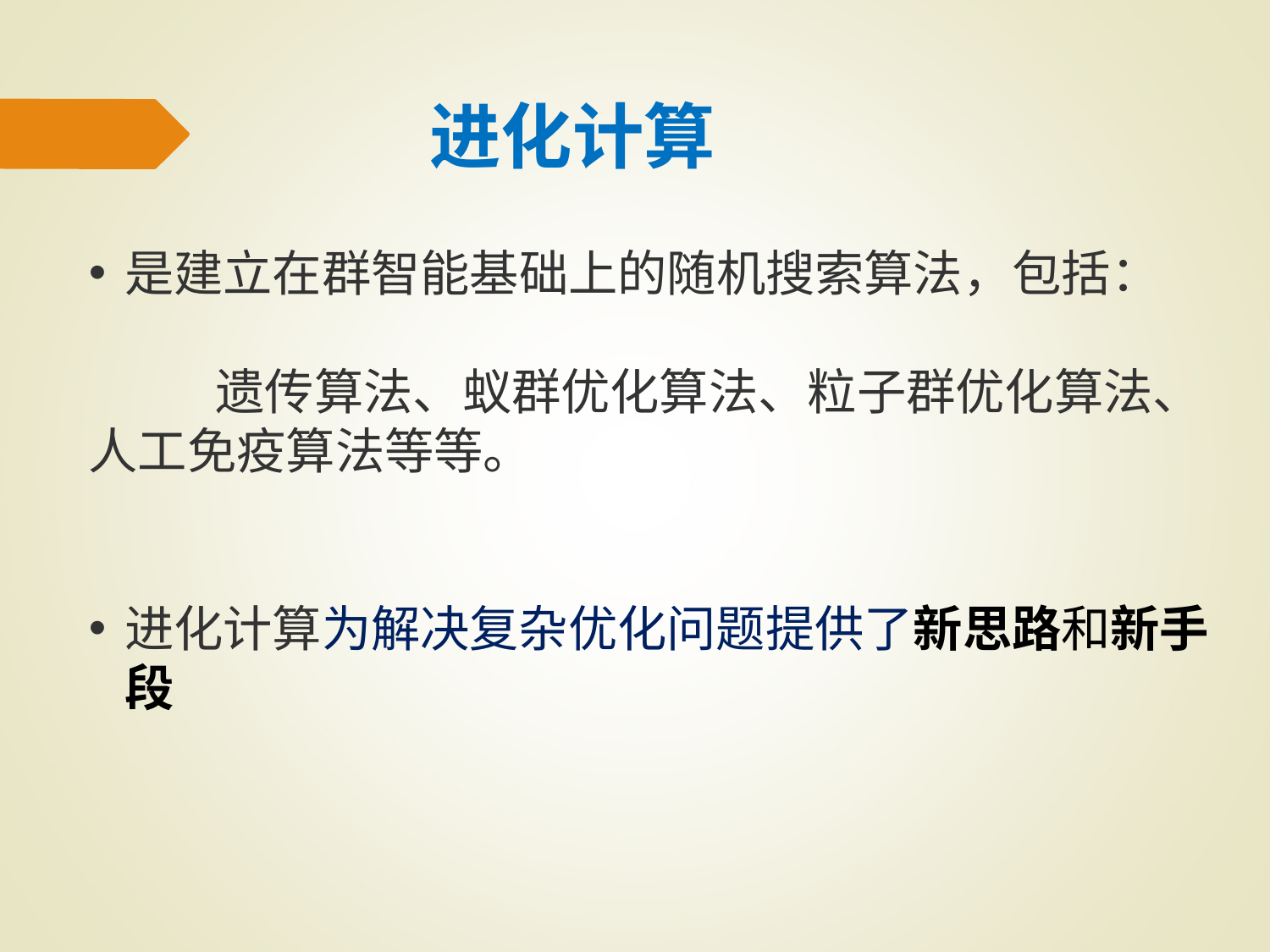

进化计算
是建立在群智能基础上的随机搜索算法，包括：

	遗传算法、蚁群优化算法、粒子群优化算法、人工免疫算法等等。

进化计算为解决复杂优化问题提供了新思路和新手段